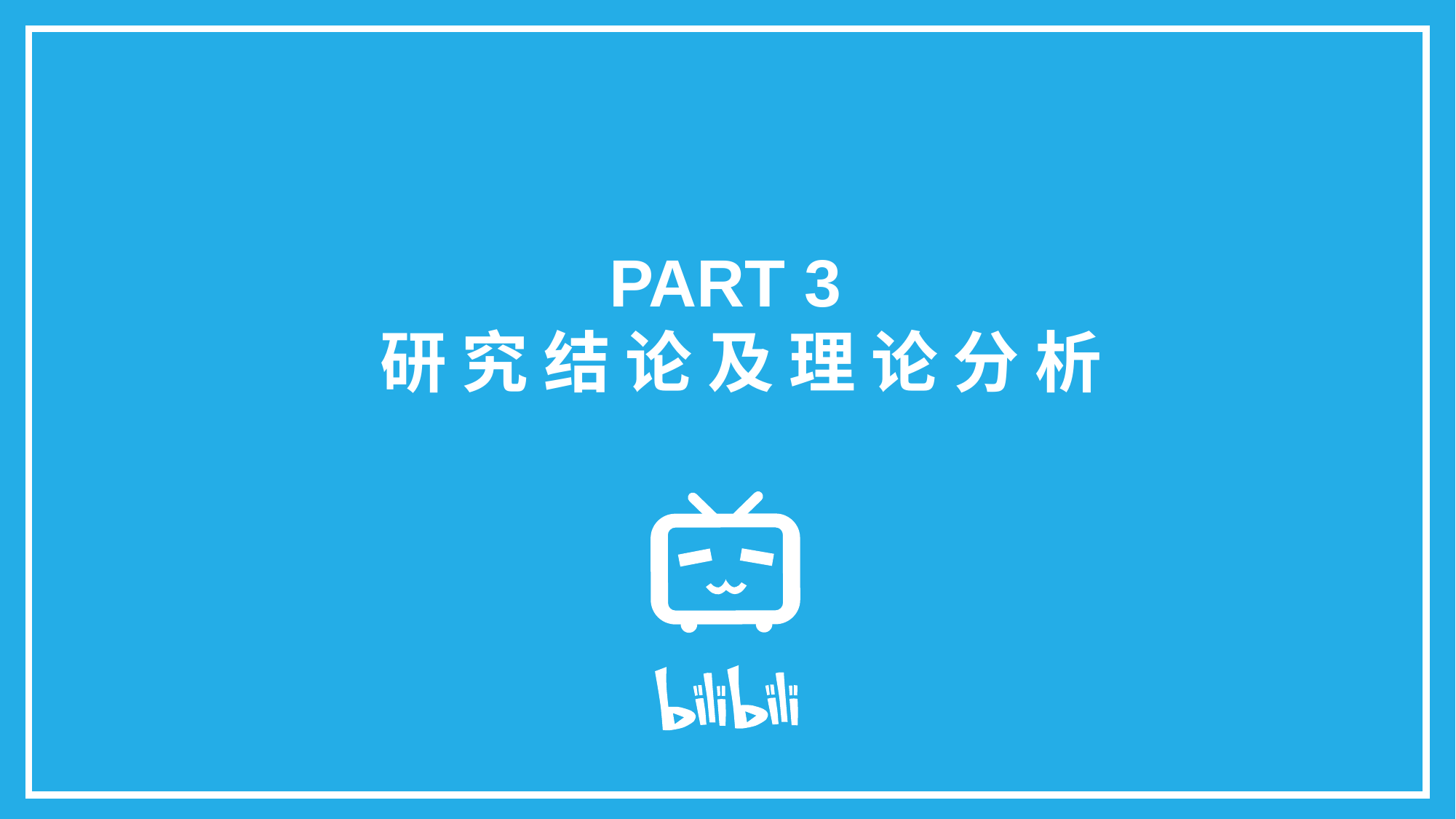

PART 3
 研 究 结 论 及 理 论 分 析